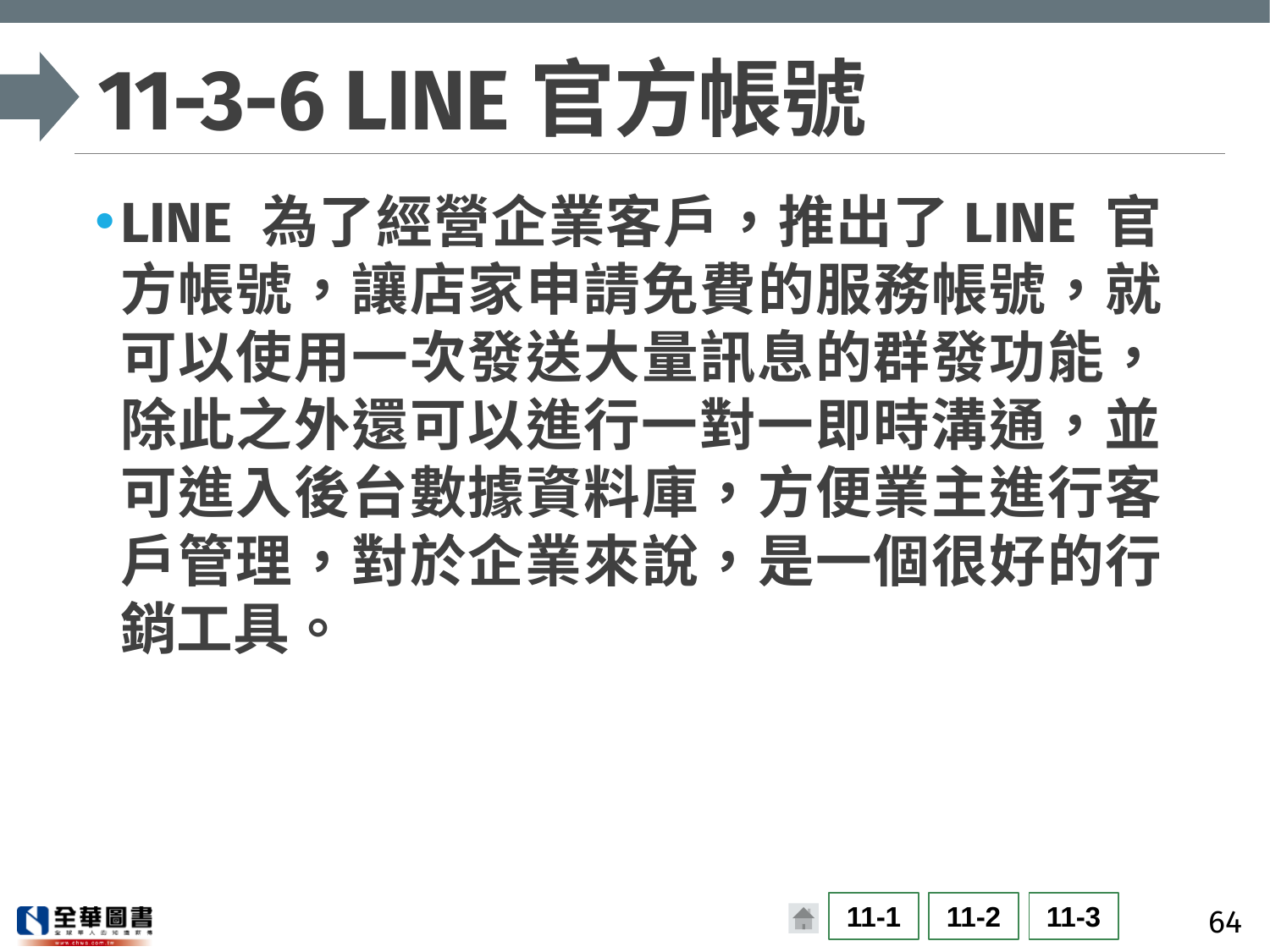

# 11-3-6 LINE官方帳號
LINE 為了經營企業客戶，推出了LINE 官方帳號，讓店家申請免費的服務帳號，就可以使用一次發送大量訊息的群發功能，除此之外還可以進行一對一即時溝通，並可進入後台數據資料庫，方便業主進行客戶管理，對於企業來說，是一個很好的行銷工具。
64